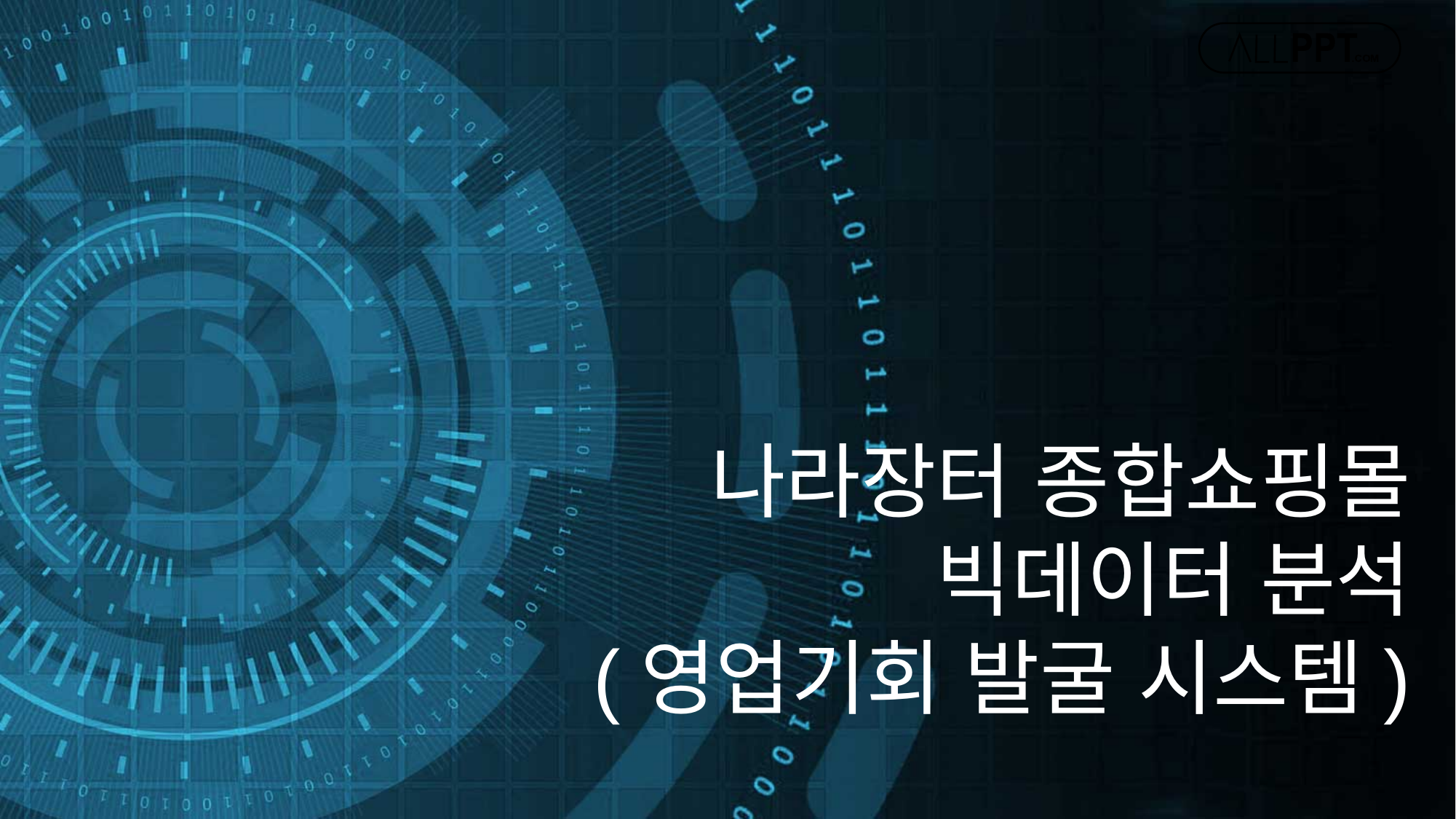

나라장터 종합쇼핑몰
빅데이터 분석
(영업기회 발굴 시스템)